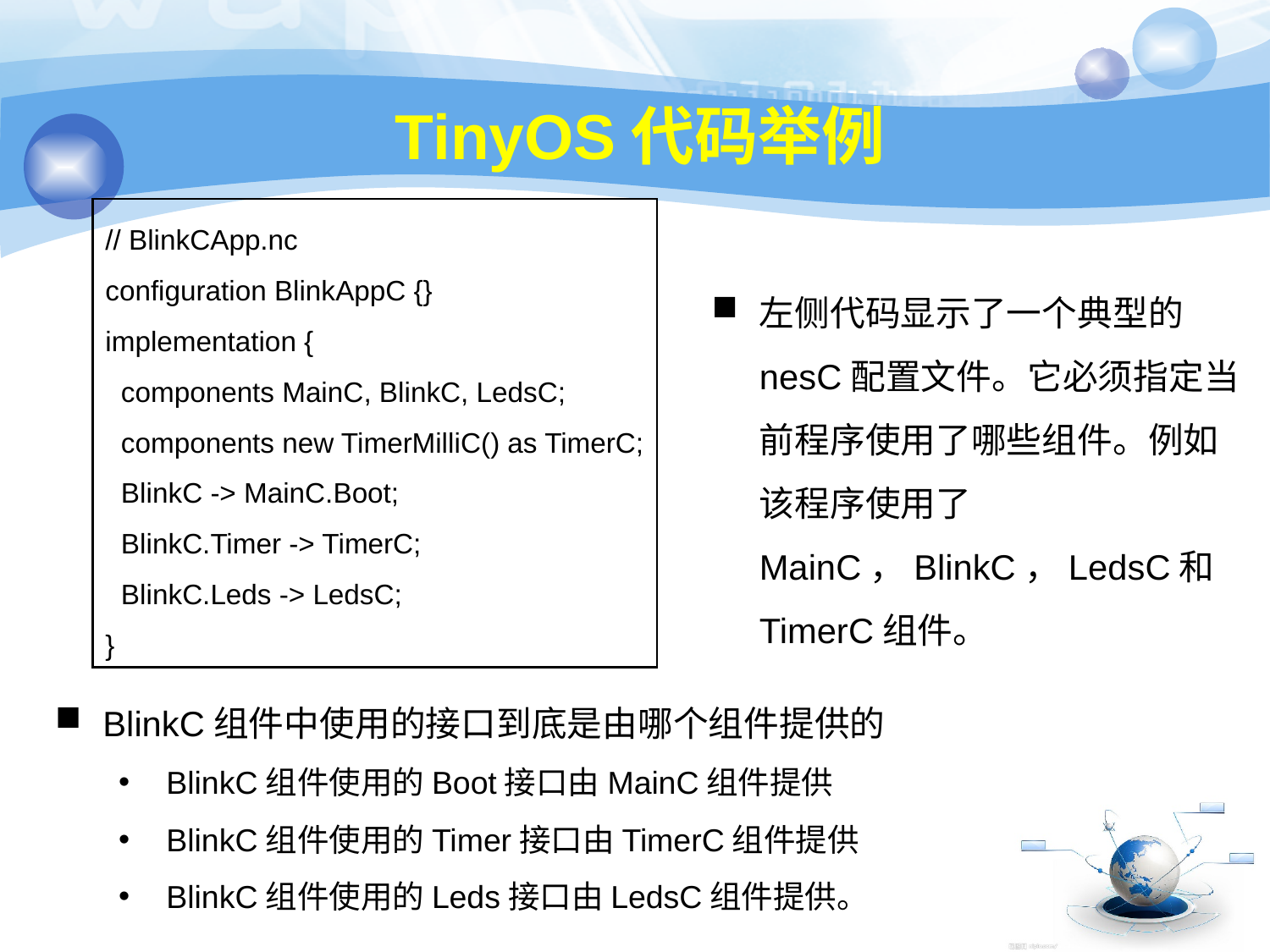

38
# TinyOS代码举例
// BlinkCApp.nc
configuration BlinkAppC {}
implementation {
  components MainC, BlinkC, LedsC;
  components new TimerMilliC() as TimerC;
  BlinkC -> MainC.Boot;
  BlinkC.Timer -> TimerC;
  BlinkC.Leds -> LedsC;
}
左侧代码显示了一个典型的nesC配置文件。它必须指定当前程序使用了哪些组件。例如该程序使用了MainC，BlinkC，LedsC和TimerC组件。
BlinkC组件中使用的接口到底是由哪个组件提供的
BlinkC组件使用的Boot接口由MainC组件提供
BlinkC组件使用的Timer接口由TimerC组件提供
BlinkC组件使用的Leds接口由LedsC组件提供。